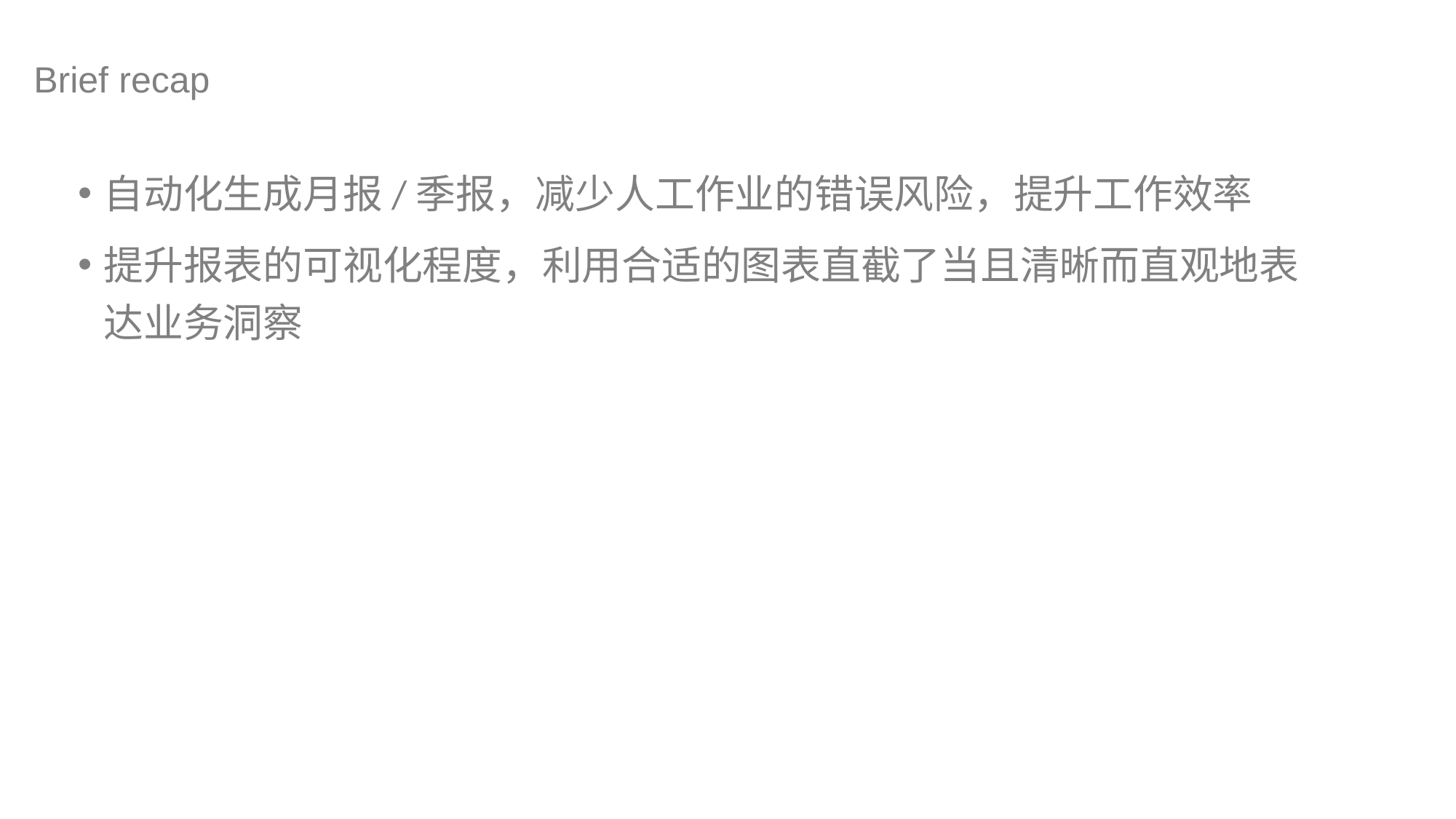

Brief recap
自动化生成月报/季报，减少人工作业的错误风险，提升工作效率
提升报表的可视化程度，利用合适的图表直截了当且清晰而直观地表达业务洞察